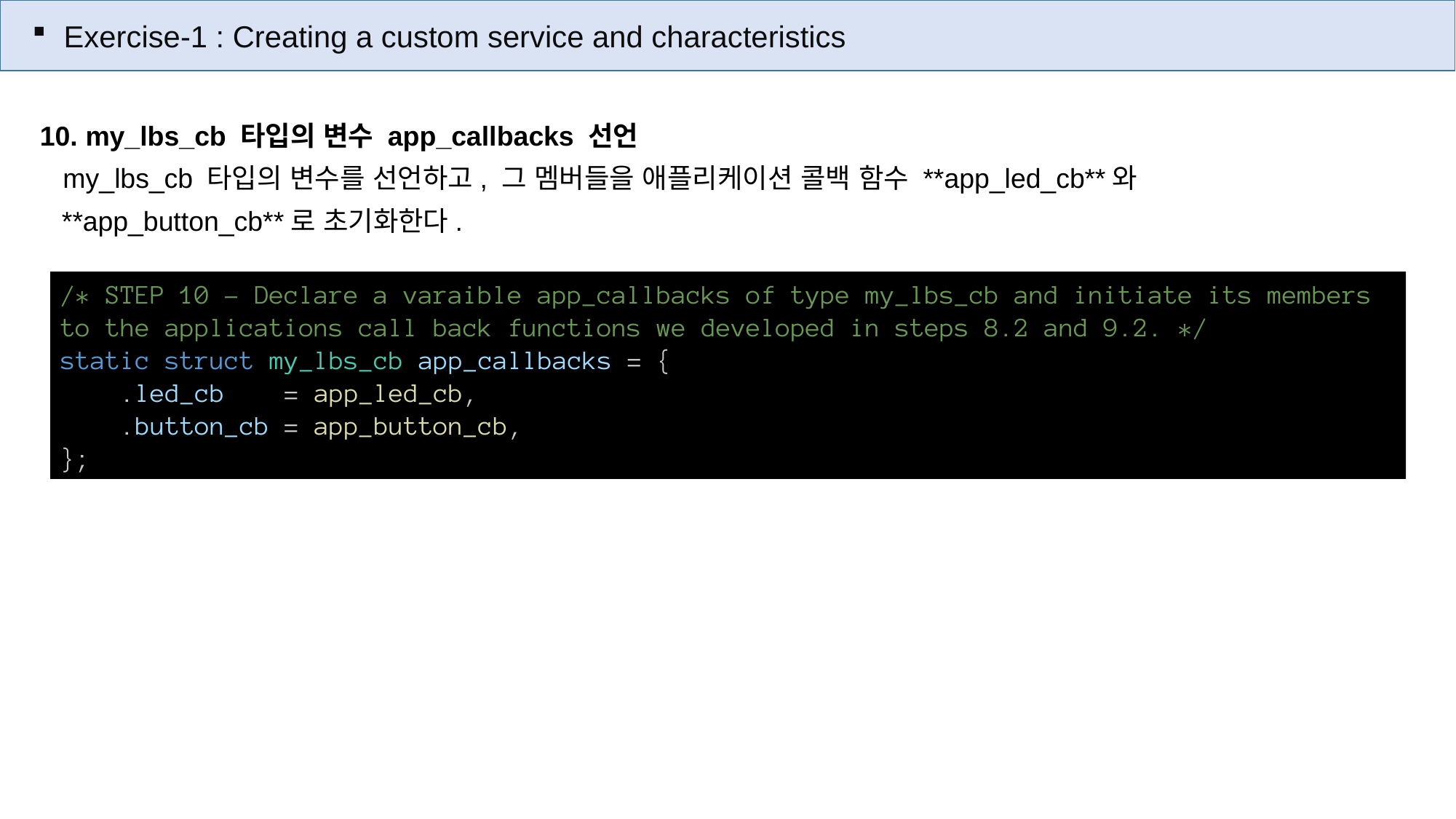

Exercise-1 : Creating a custom service and characteristics
10. my_lbs_cb 타입의 변수 app_callbacks 선언
   my_lbs_cb 타입의 변수를 선언하고, 그 멤버들을 애플리케이션 콜백 함수 **app_led_cb**와
  **app_button_cb**로 초기화한다.
/* STEP 10 - Declare a varaible app_callbacks of type my_lbs_cb and initiate its members to the applications call back functions we developed in steps 8.2 and 9.2. */
static struct my_lbs_cb app_callbacks = {
    .led_cb    = app_led_cb,
    .button_cb = app_button_cb,
};